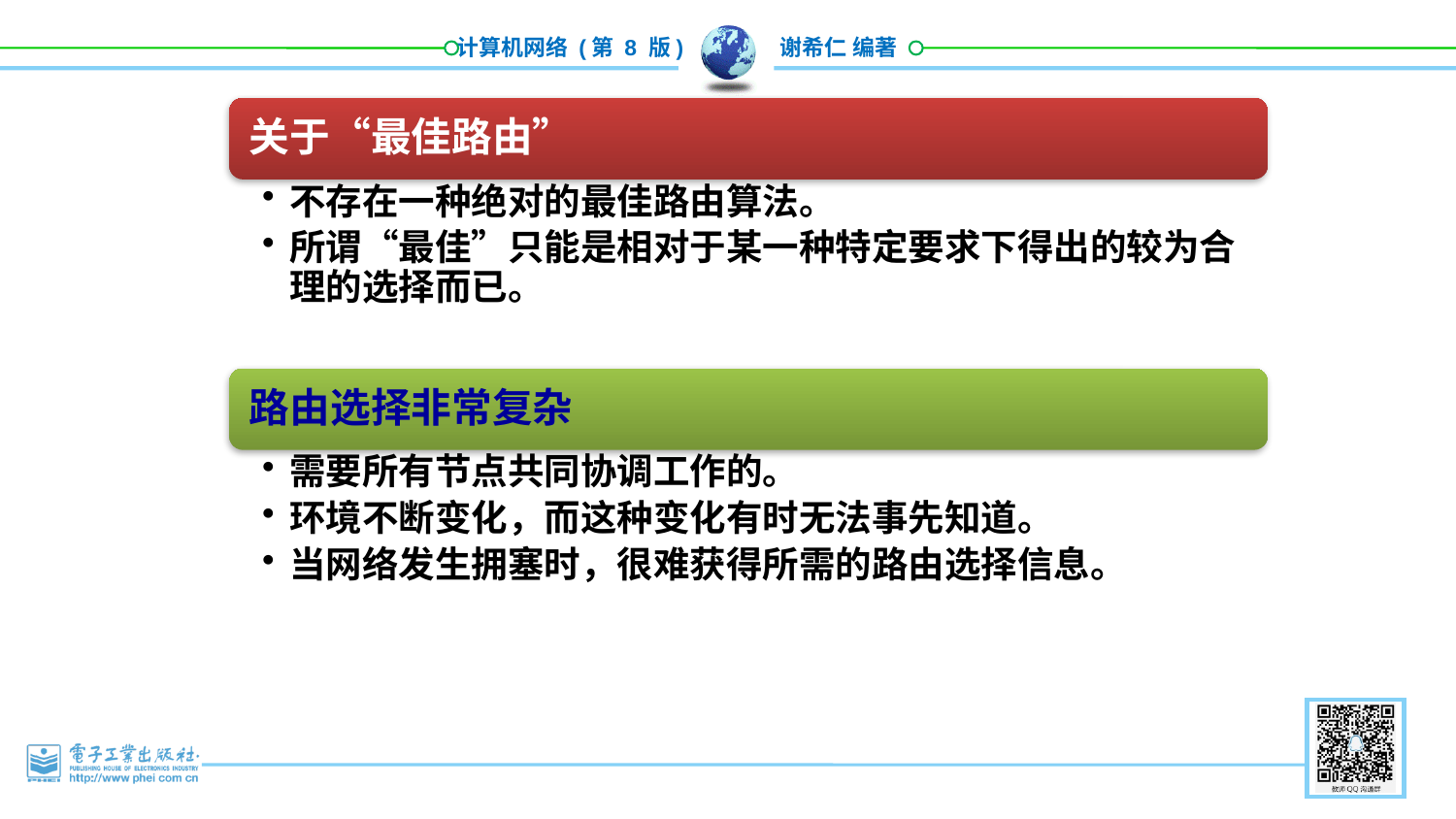

关于“最佳路由”
不存在一种绝对的最佳路由算法。
所谓“最佳”只能是相对于某一种特定要求下得出的较为合理的选择而已。
路由选择非常复杂
需要所有节点共同协调工作的。
环境不断变化，而这种变化有时无法事先知道。
当网络发生拥塞时，很难获得所需的路由选择信息。